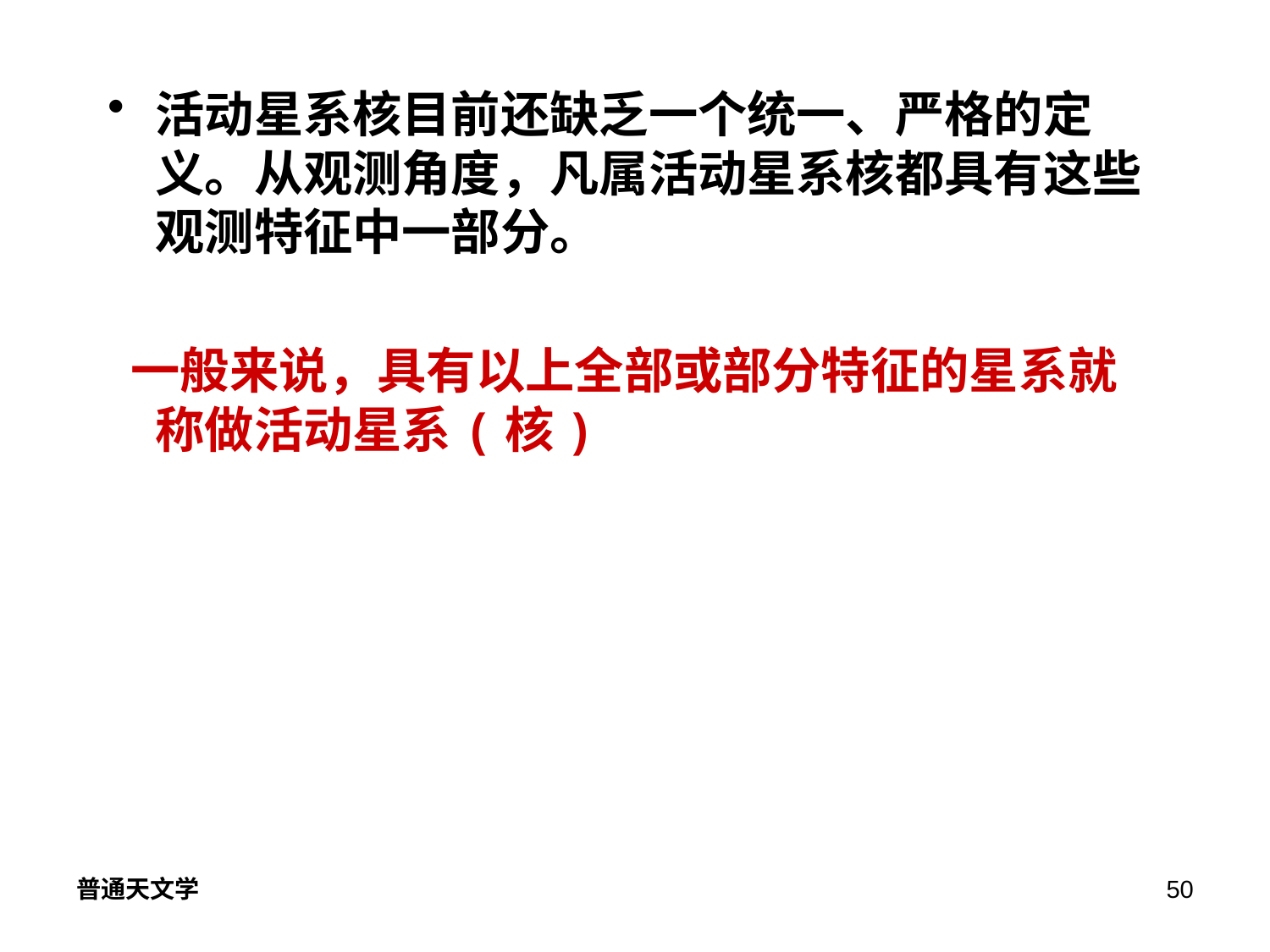

活动星系核目前还缺乏一个统一、严格的定义。从观测角度，凡属活动星系核都具有这些观测特征中一部分。

 一般来说，具有以上全部或部分特征的星系就称做活动星系(核)

普通天文学
50